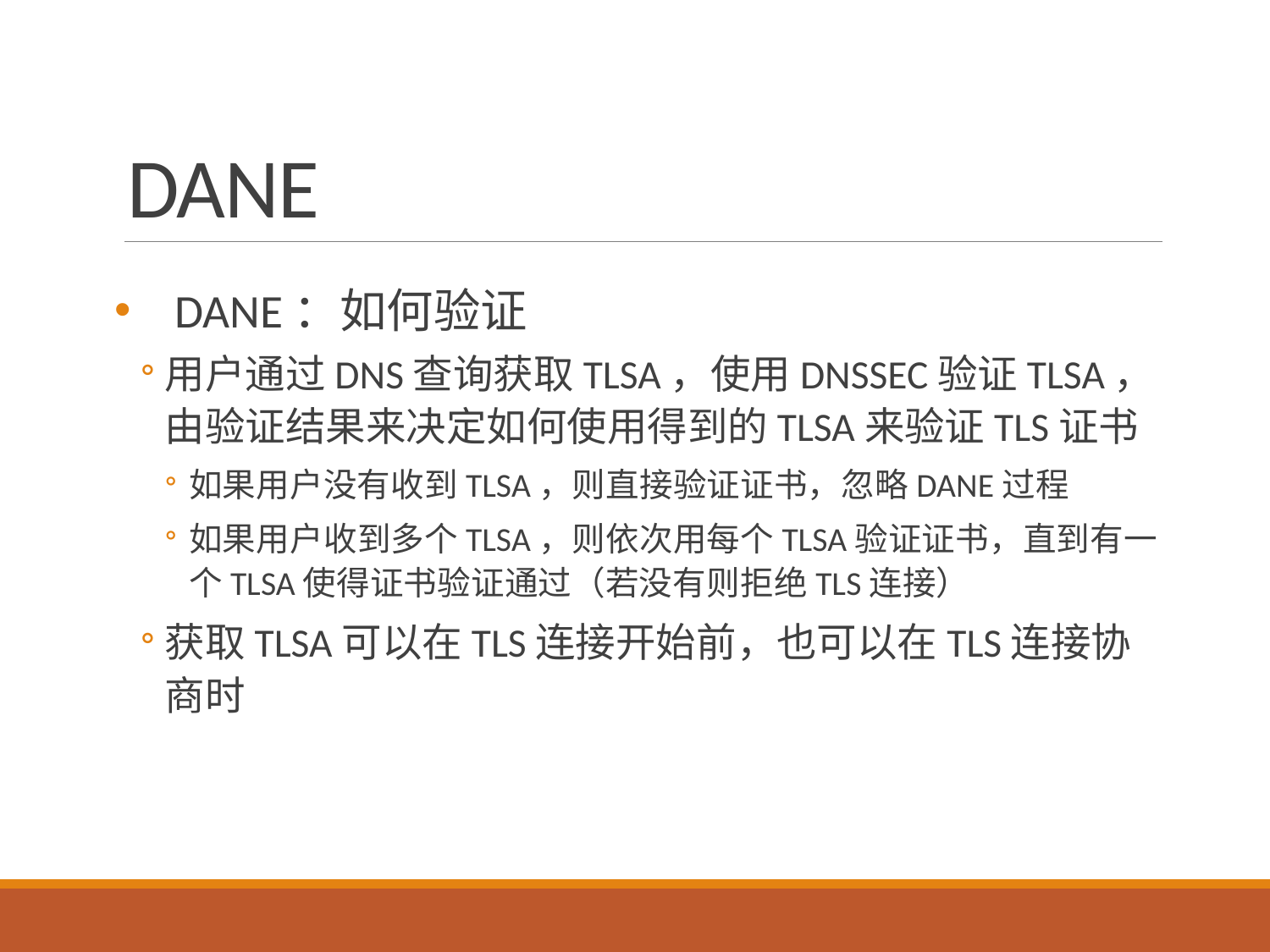

# DANE
DANE：如何验证
用户通过DNS查询获取TLSA，使用DNSSEC验证TLSA，由验证结果来决定如何使用得到的TLSA来验证TLS证书
如果用户没有收到TLSA，则直接验证证书，忽略DANE过程
如果用户收到多个TLSA，则依次用每个TLSA验证证书，直到有一个TLSA使得证书验证通过（若没有则拒绝TLS连接）
获取TLSA可以在TLS连接开始前，也可以在TLS连接协商时